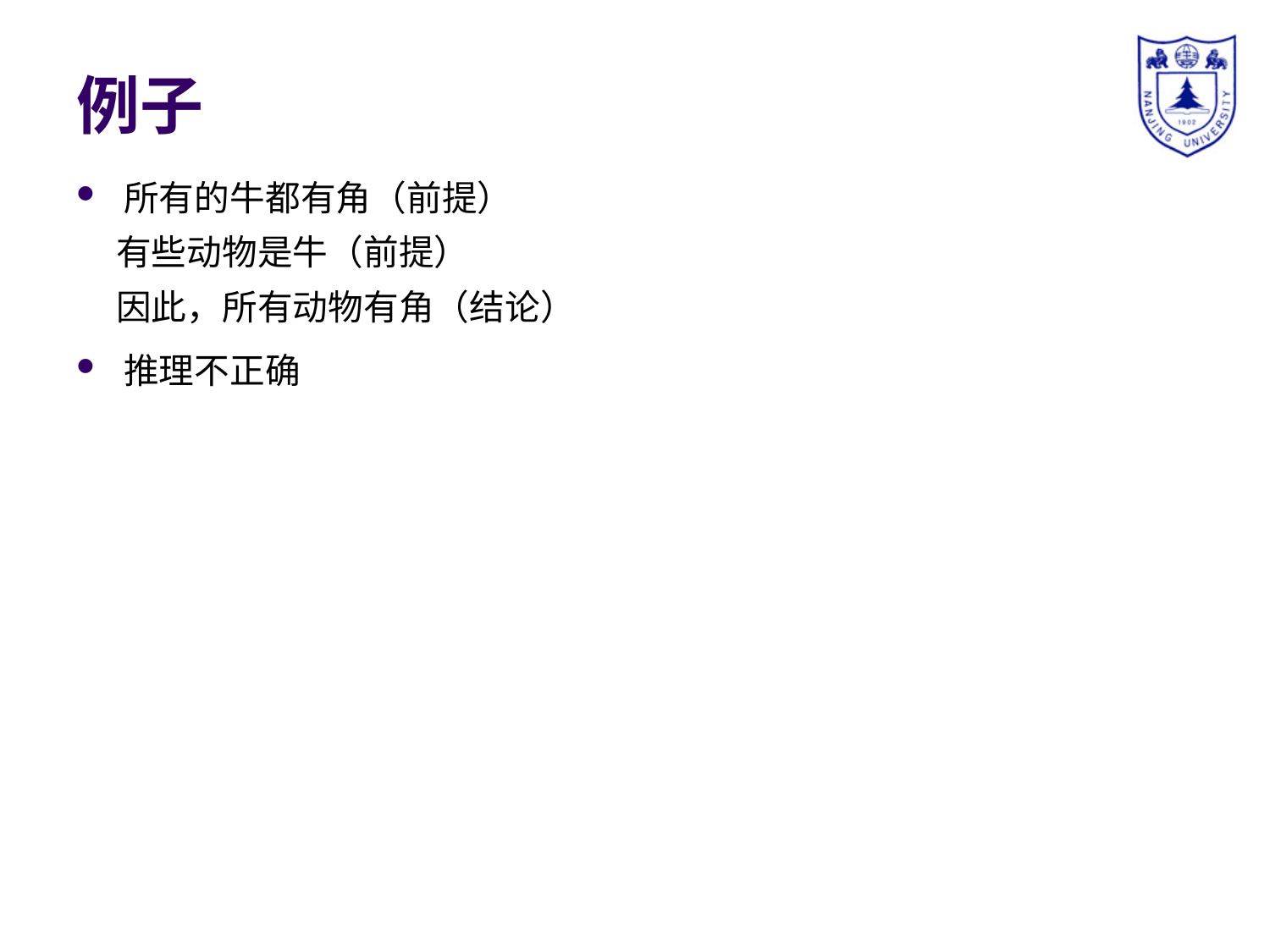

# 例子
所有的牛都有角（前提）
    有些动物是牛（前提）
    因此，所有动物有角（结论）
推理不正确

11